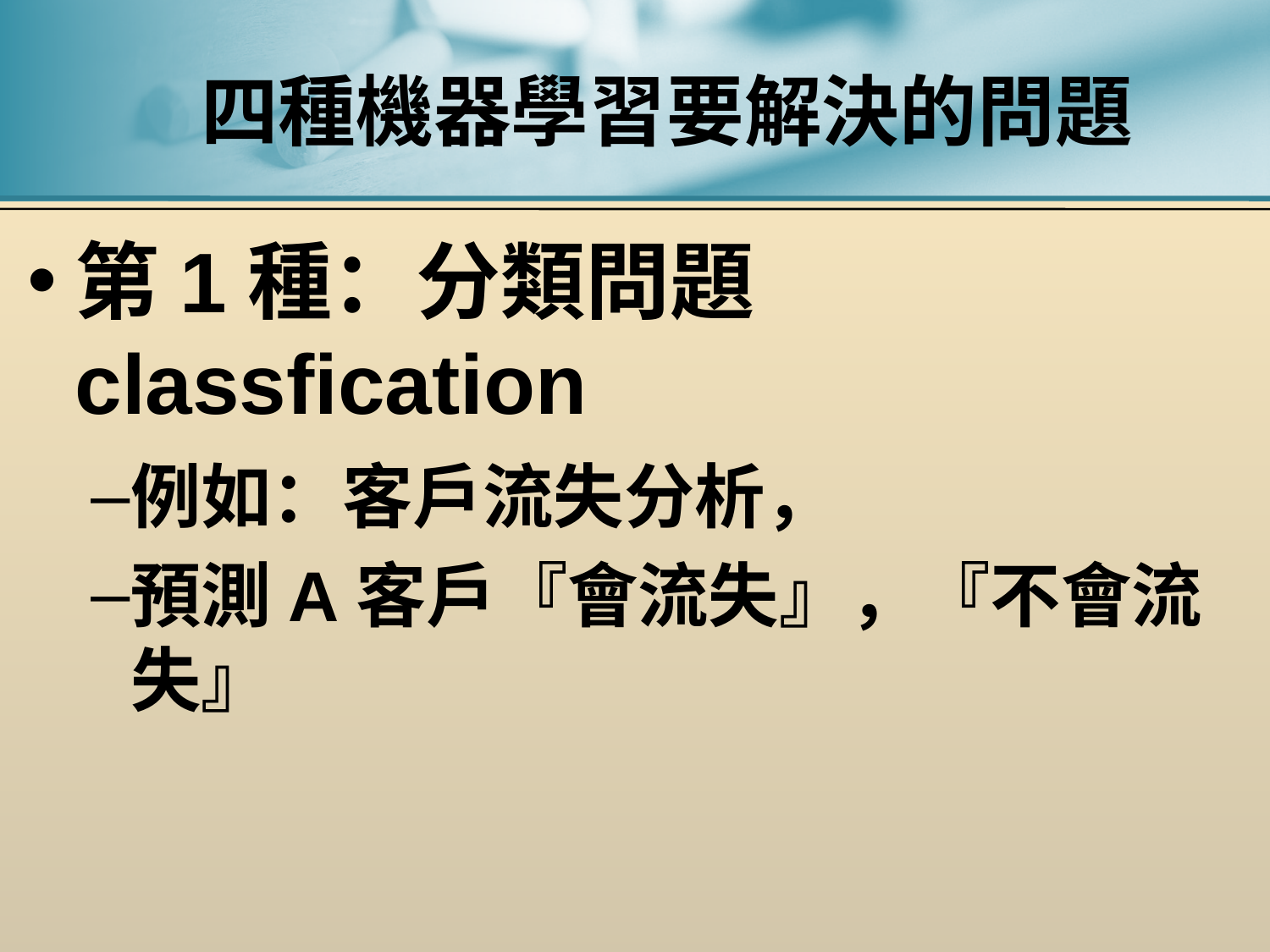

# 四種機器學習要解決的問題
第1種：分類問題classfication
例如：客戶流失分析，
預測A客戶『會流失』，『不會流失』